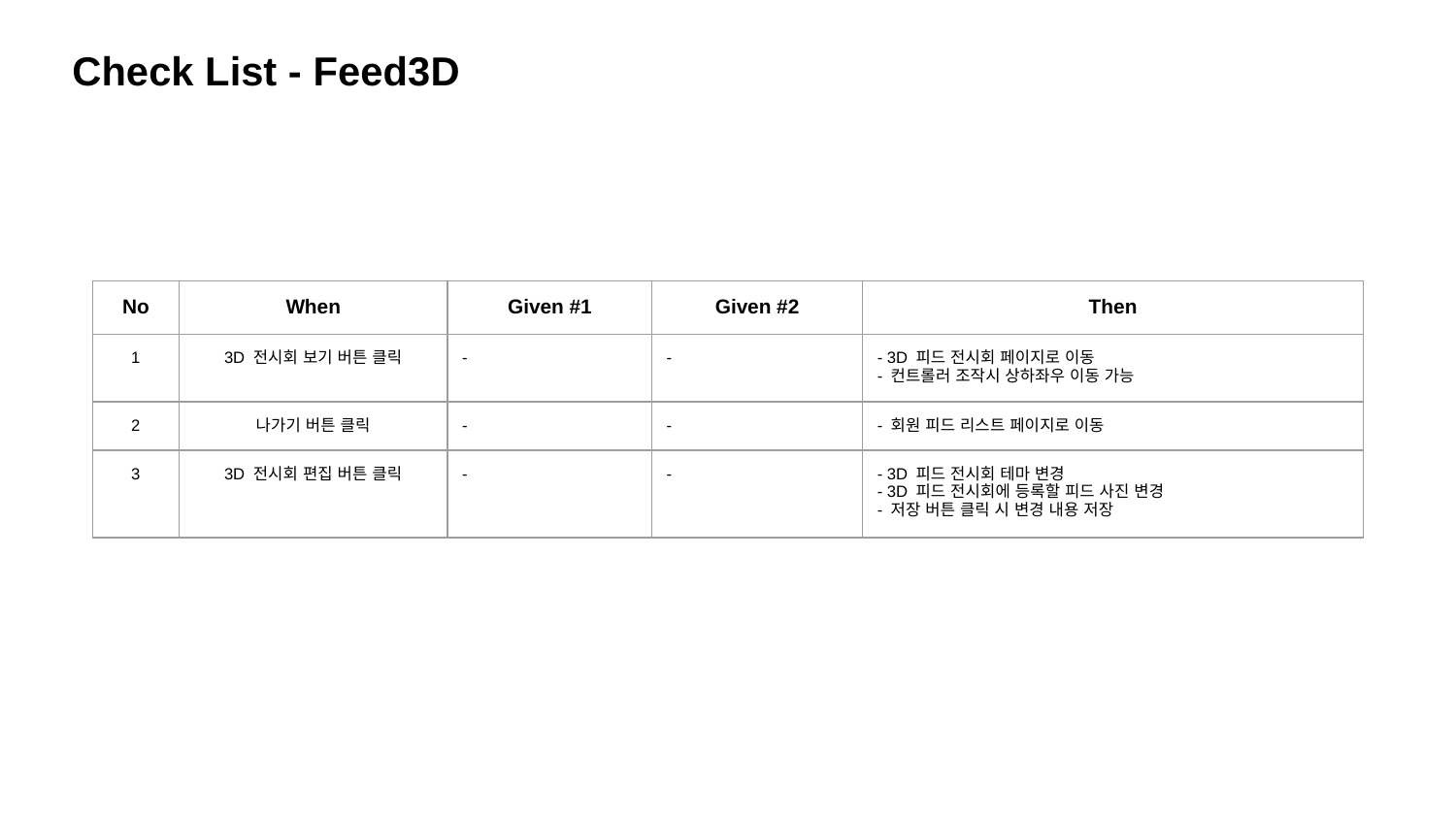

Check List - Feed3D
| No | When | Given #1 | Given #2 | Then |
| --- | --- | --- | --- | --- |
| 1 | 3D 전시회 보기 버튼 클릭 | - | - | - 3D 피드 전시회 페이지로 이동 - 컨트롤러 조작시 상하좌우 이동 가능 |
| 2 | 나가기 버튼 클릭 | - | - | - 회원 피드 리스트 페이지로 이동 |
| 3 | 3D 전시회 편집 버튼 클릭 | - | - | - 3D 피드 전시회 테마 변경 - 3D 피드 전시회에 등록할 피드 사진 변경 - 저장 버튼 클릭 시 변경 내용 저장 |